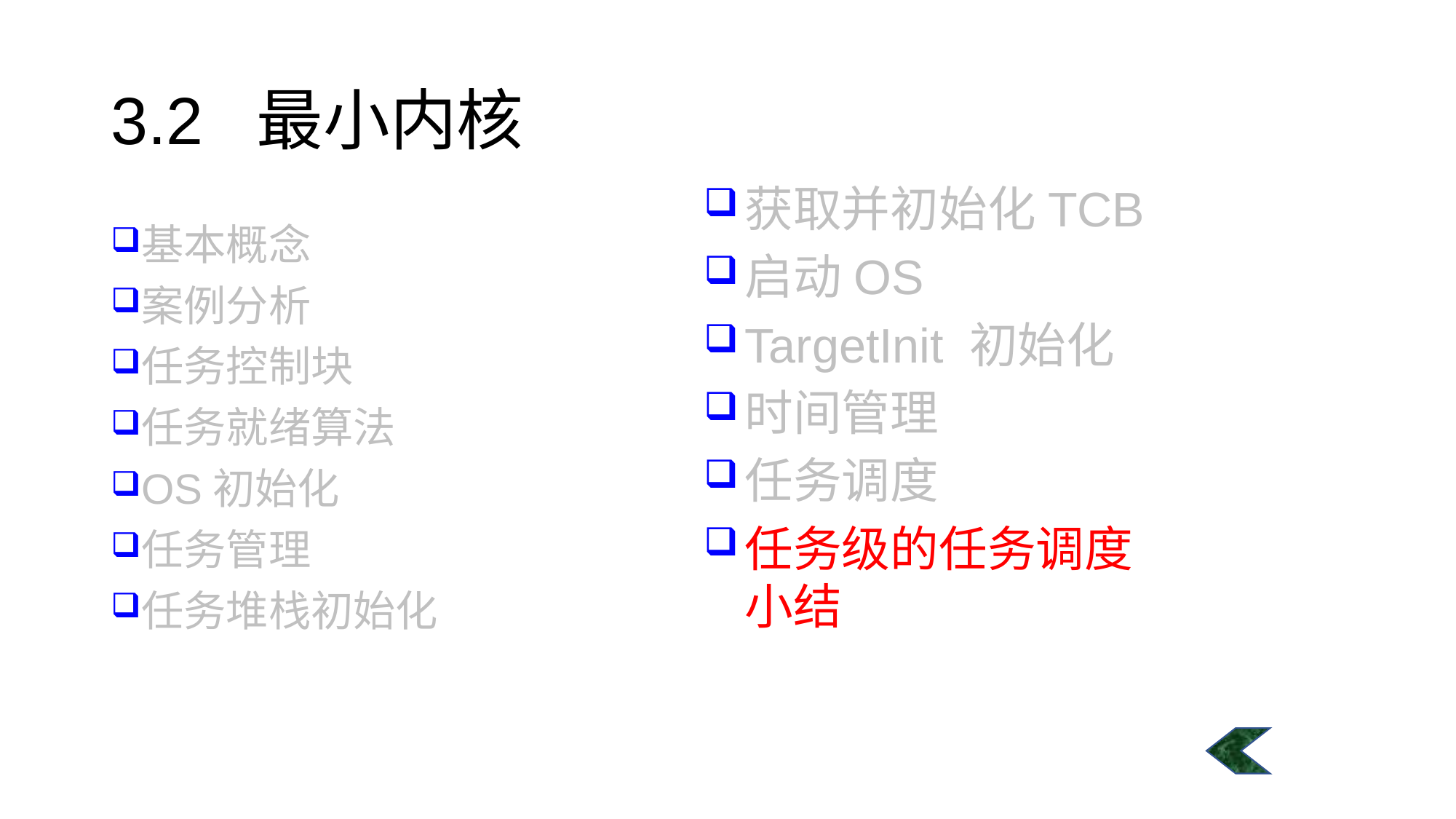

# 3.2  最小内核
获取并初始化TCB
启动OS
TargetInit 初始化
时间管理
任务调度
任务级的任务调度小结
基本概念
案例分析
任务控制块
任务就绪算法
OS初始化
任务管理
任务堆栈初始化